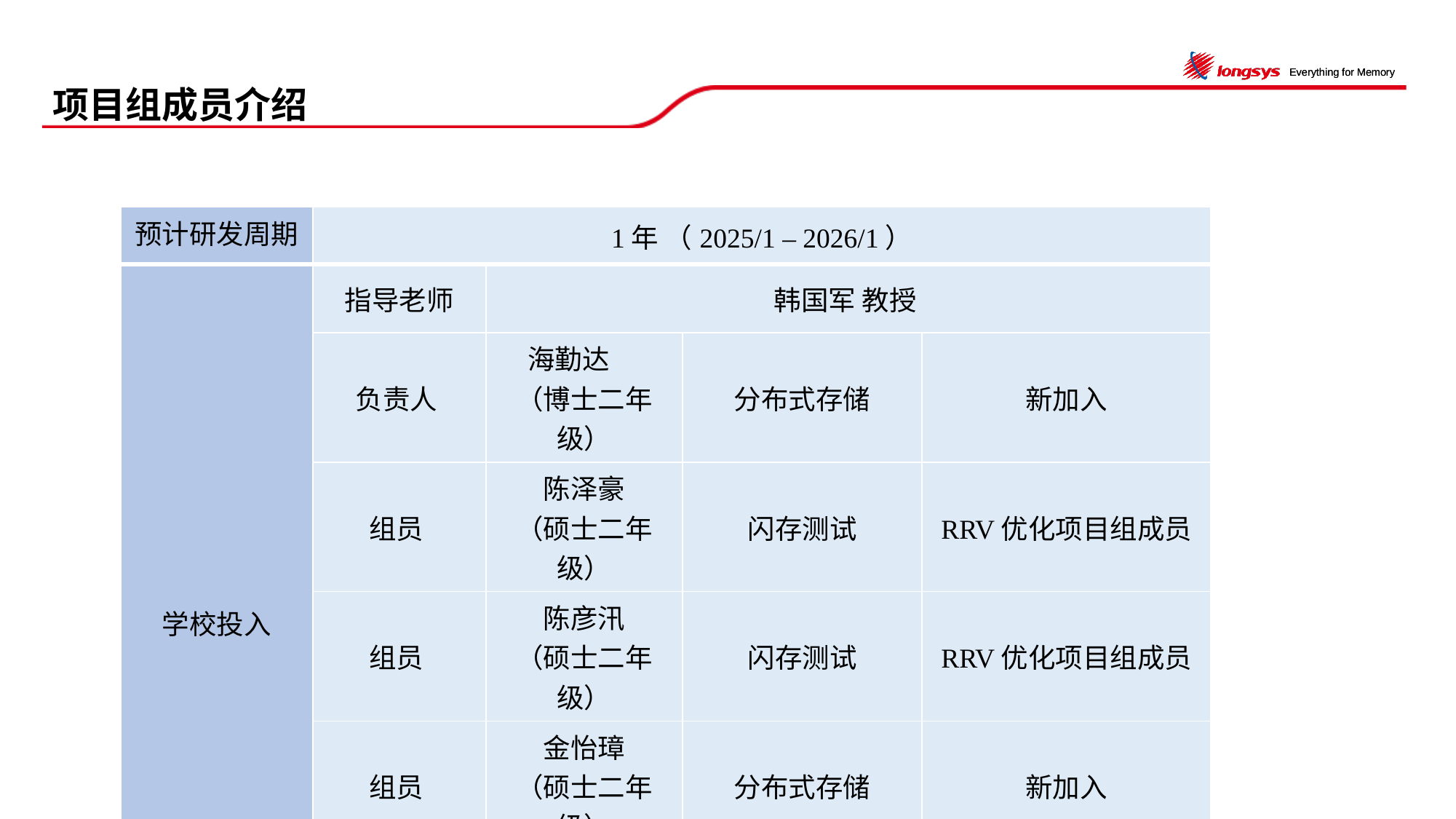

# 项目组成员介绍
| 预计研发周期 | 1年 （2025/1 – 2026/1） |  |  |  |
| --- | --- | --- | --- | --- |
| 学校投入 | 指导老师 | 韩国军 教授 |  |  |
|  | 负责人 | 海勤达 （博士二年级） | 分布式存储 | 新加入 |
|  | 组员 | 陈泽豪 （硕士二年级） | 闪存测试 | RRV优化项目组成员 |
|  | 组员 | 陈彦汛 （硕士二年级） | 闪存测试 | RRV优化项目组成员 |
|  | 组员 | 金怡璋 （硕士二年级） | 分布式存储 | 新加入 |
|  | 组员 | 马明天 （硕士一年级） | 闪存测试 | 新加入 |